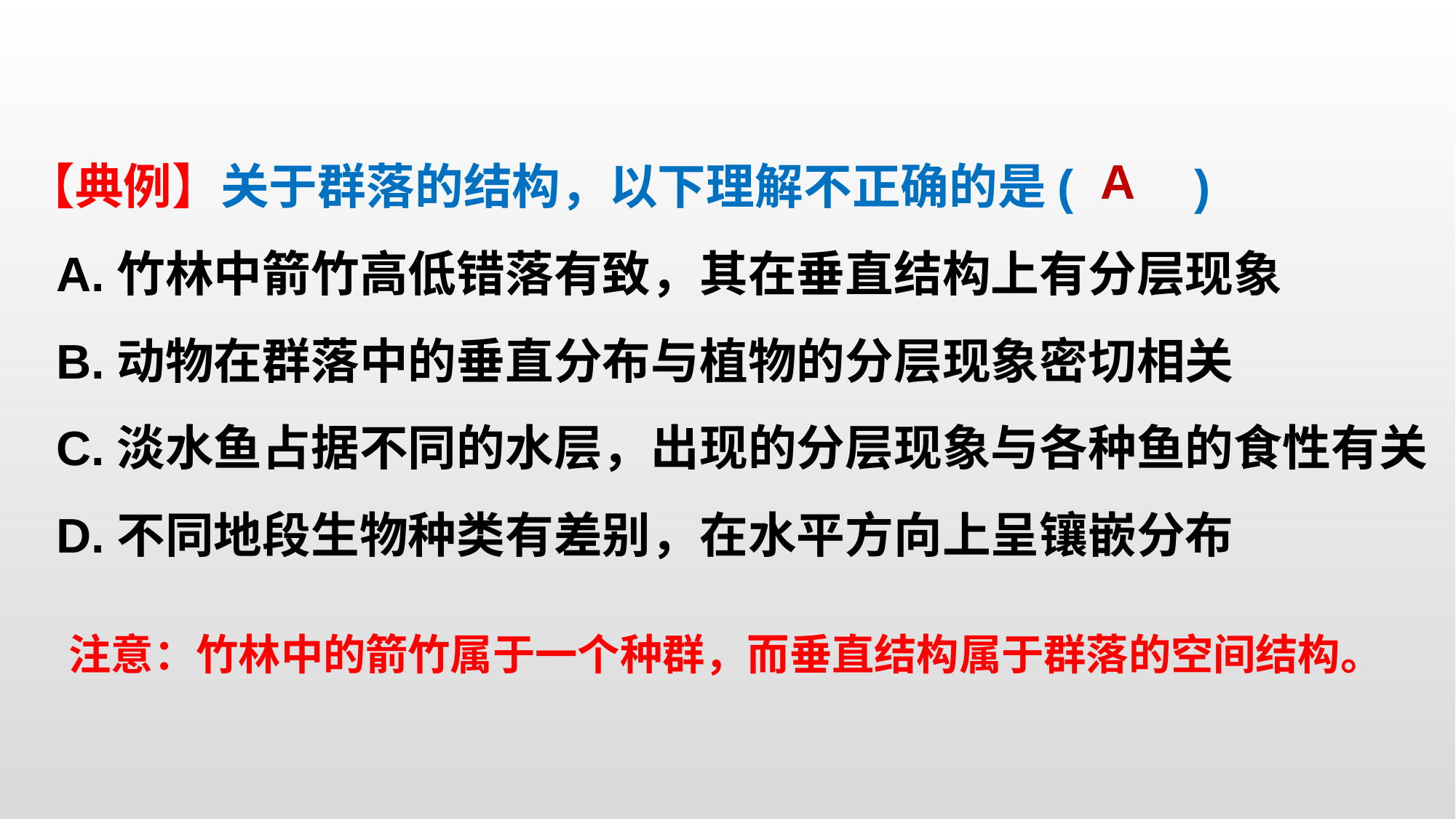

【典例】关于群落的结构，以下理解不正确的是(　　)
A.竹林中箭竹高低错落有致，其在垂直结构上有分层现象
B.动物在群落中的垂直分布与植物的分层现象密切相关
C.淡水鱼占据不同的水层，出现的分层现象与各种鱼的食性有关
D.不同地段生物种类有差别，在水平方向上呈镶嵌分布

A
注意：竹林中的箭竹属于一个种群，而垂直结构属于群落的空间结构。